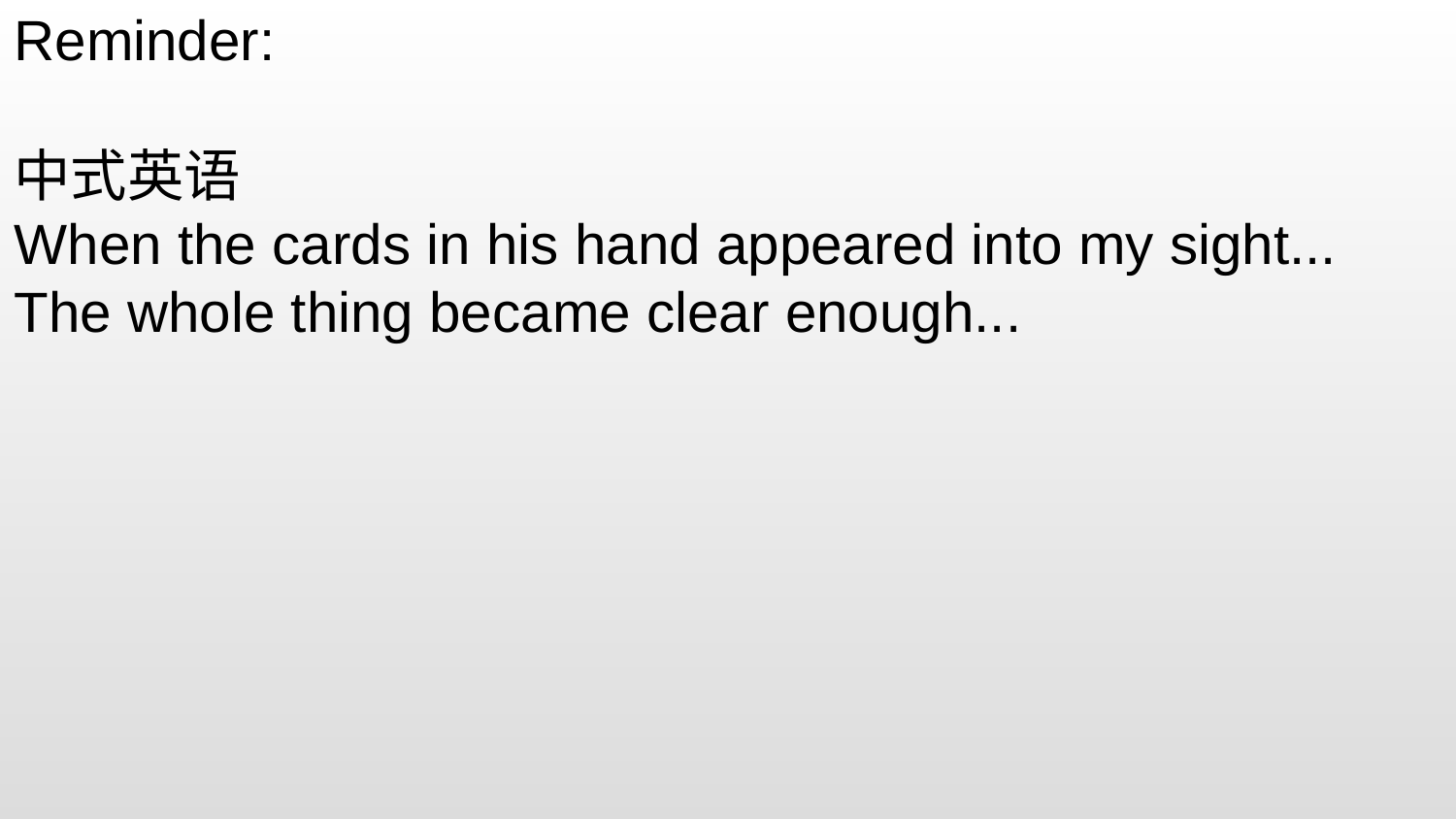

Reminder:

中式英语
When the cards in his hand appeared into my sight...
The whole thing became clear enough...